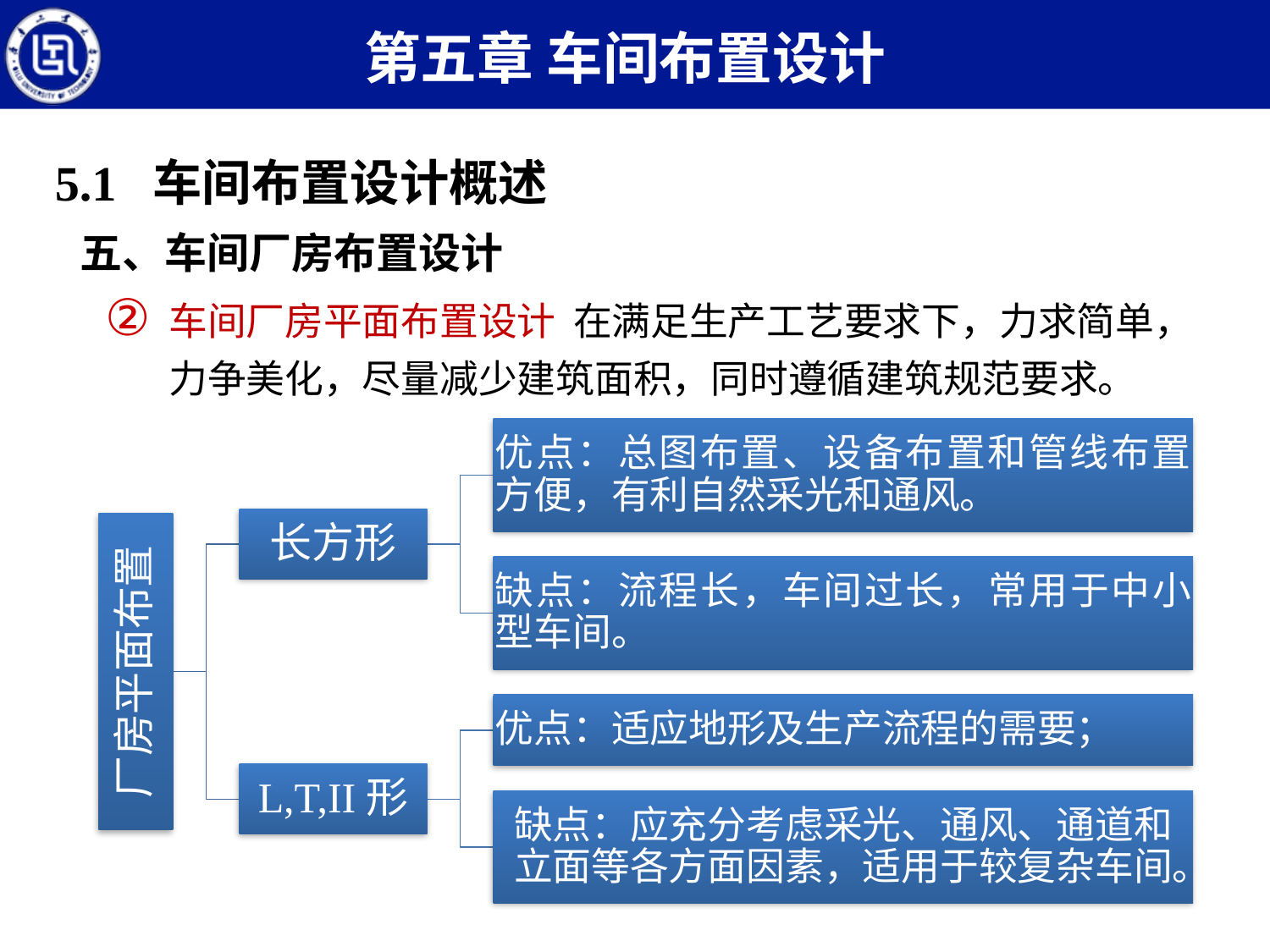

第五章 车间布置设计
5.1  车间布置设计概述
五、车间厂房布置设计
车间厂房平面布置设计  在满足生产工艺要求下，力求简单，力争美化，尽量减少建筑面积，同时遵循建筑规范要求。

厂房平面布置
长方形
优点：总图布置、设备布置和管线布置方便，有利自然采光和通风。
缺点：流程长，车间过长，常用于中小型车间。
L,T,II形
优点：适应地形及生产流程的需要；
缺点：应充分考虑采光、通风、通道和立面等各方面因素，适用于较复杂车间。